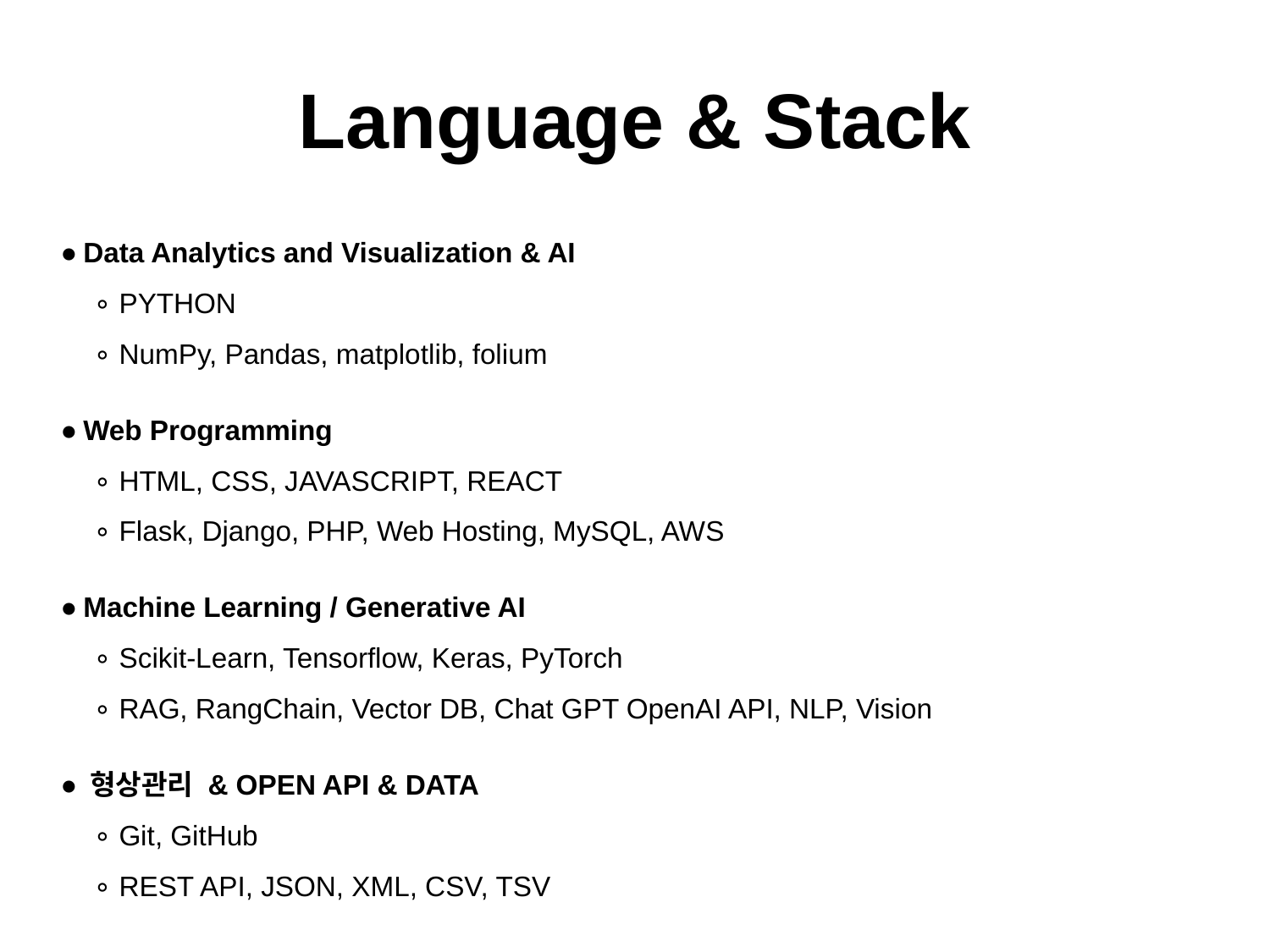

# Language & Stack
⦁ Data Analytics and Visualization & AI
    ∘ PYTHON
    ∘ NumPy, Pandas, matplotlib, folium

⦁ Web Programming
    ∘ HTML, CSS, JAVASCRIPT, REACT
    ∘ Flask, Django, PHP, Web Hosting, MySQL, AWS

⦁ Machine Learning / Generative AI
    ∘ Scikit-Learn, Tensorflow, Keras, PyTorch
    ∘ RAG, RangChain, Vector DB, Chat GPT OpenAI API, NLP, Vision

⦁ 형상관리 & OPEN API & DATA
    ∘ Git, GitHub
    ∘ REST API, JSON, XML, CSV, TSV